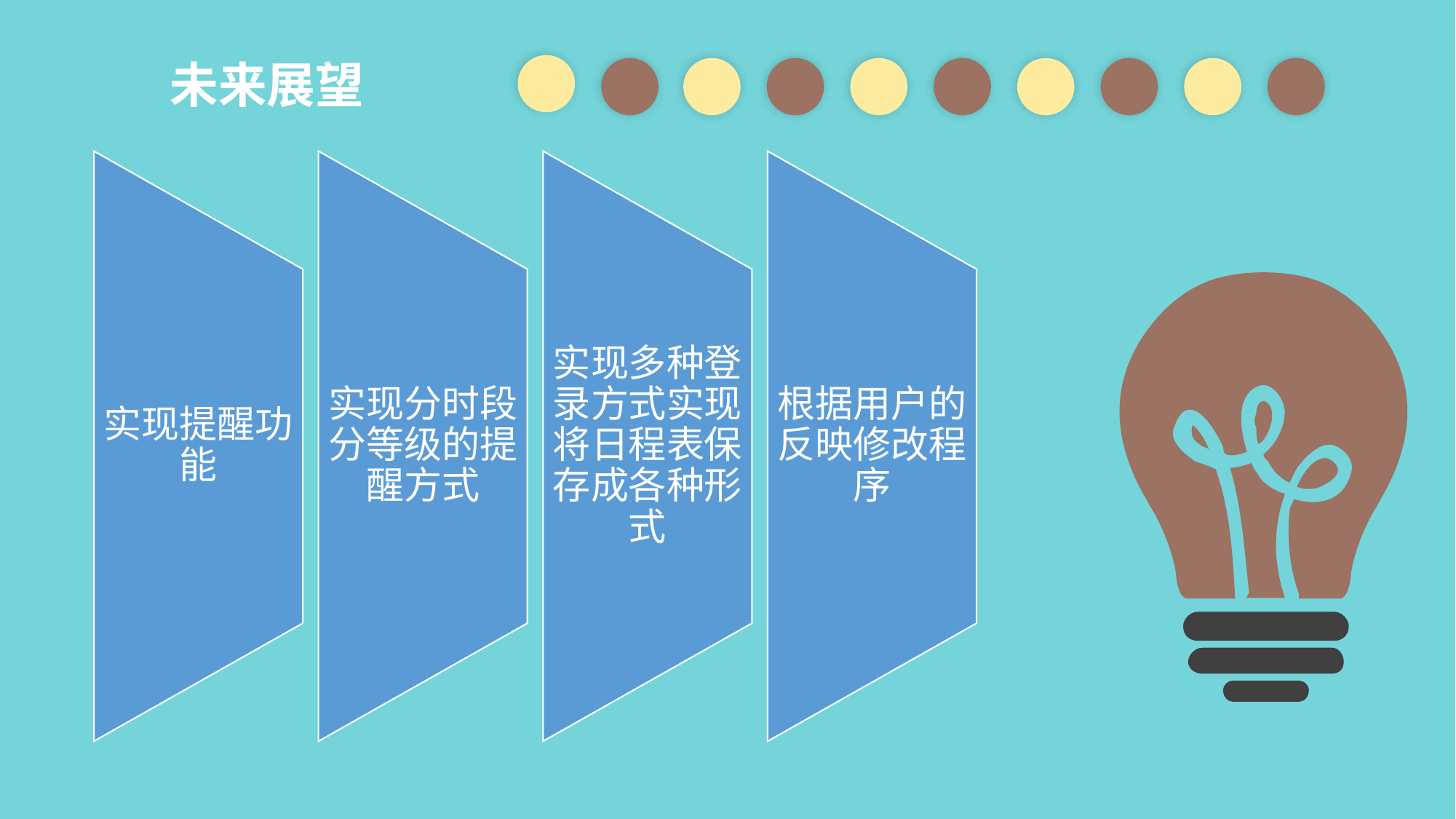

未来展望

实现提醒功能
实现分时段分等级的提醒方式
实现多种登录方式实现将日程表保存成各种形式
根据用户的反映修改程序